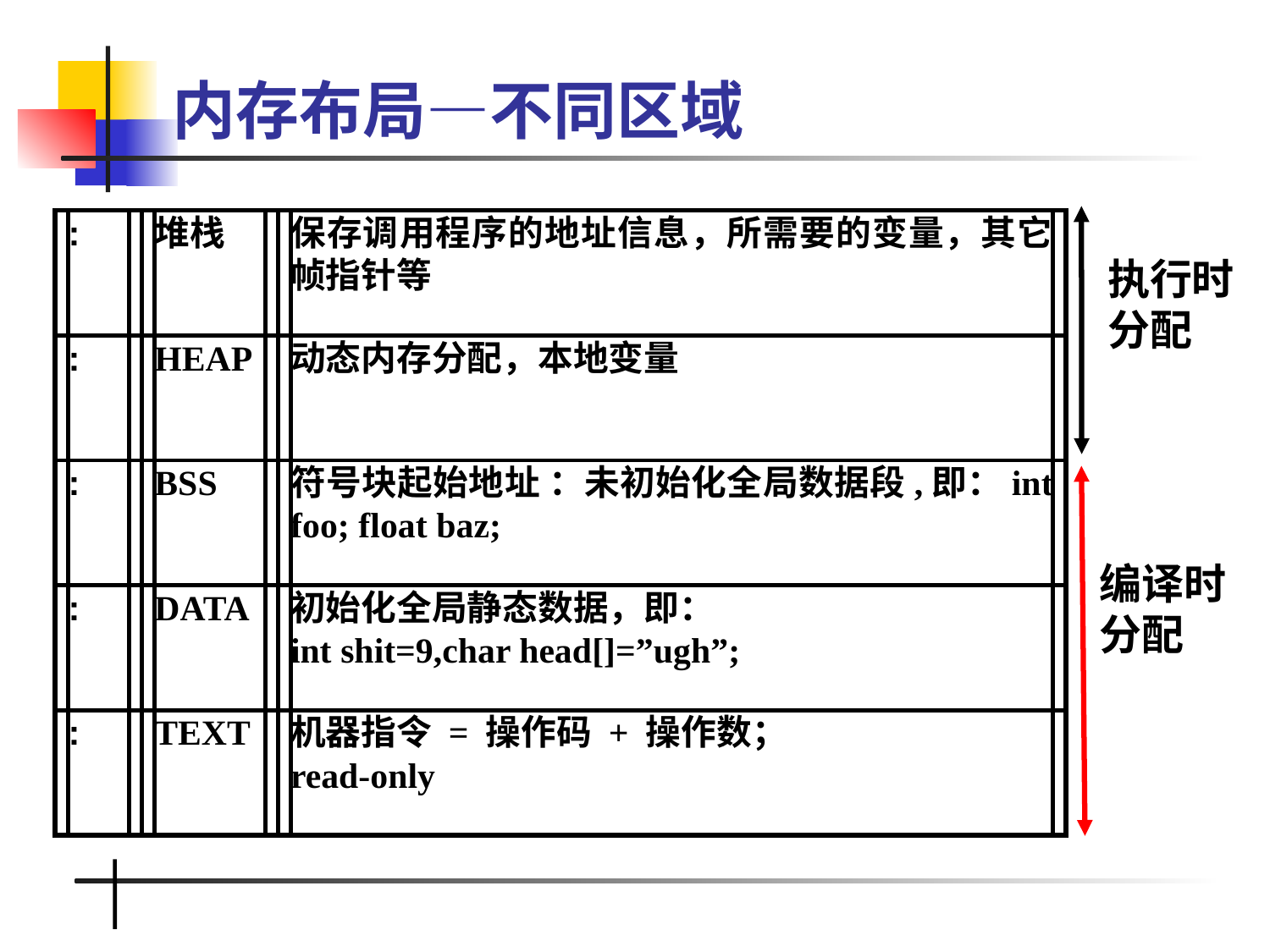

# 内存布局—不同区域

:

堆栈

保存调用程序的地址信息，所需要的变量，其它帧指针等

:

HEAP

动态内存分配，本地变量

:

BSS

符号块起始地址 ：未初始化全局数据段,即：int foo; float baz;

:

DATA

初始化全局静态数据，即：
int shit=9,char head[]=”ugh”;

:

TEXT

机器指令 = 操作码 + 操作数；
read-only

执行时
分配

编译时
分配